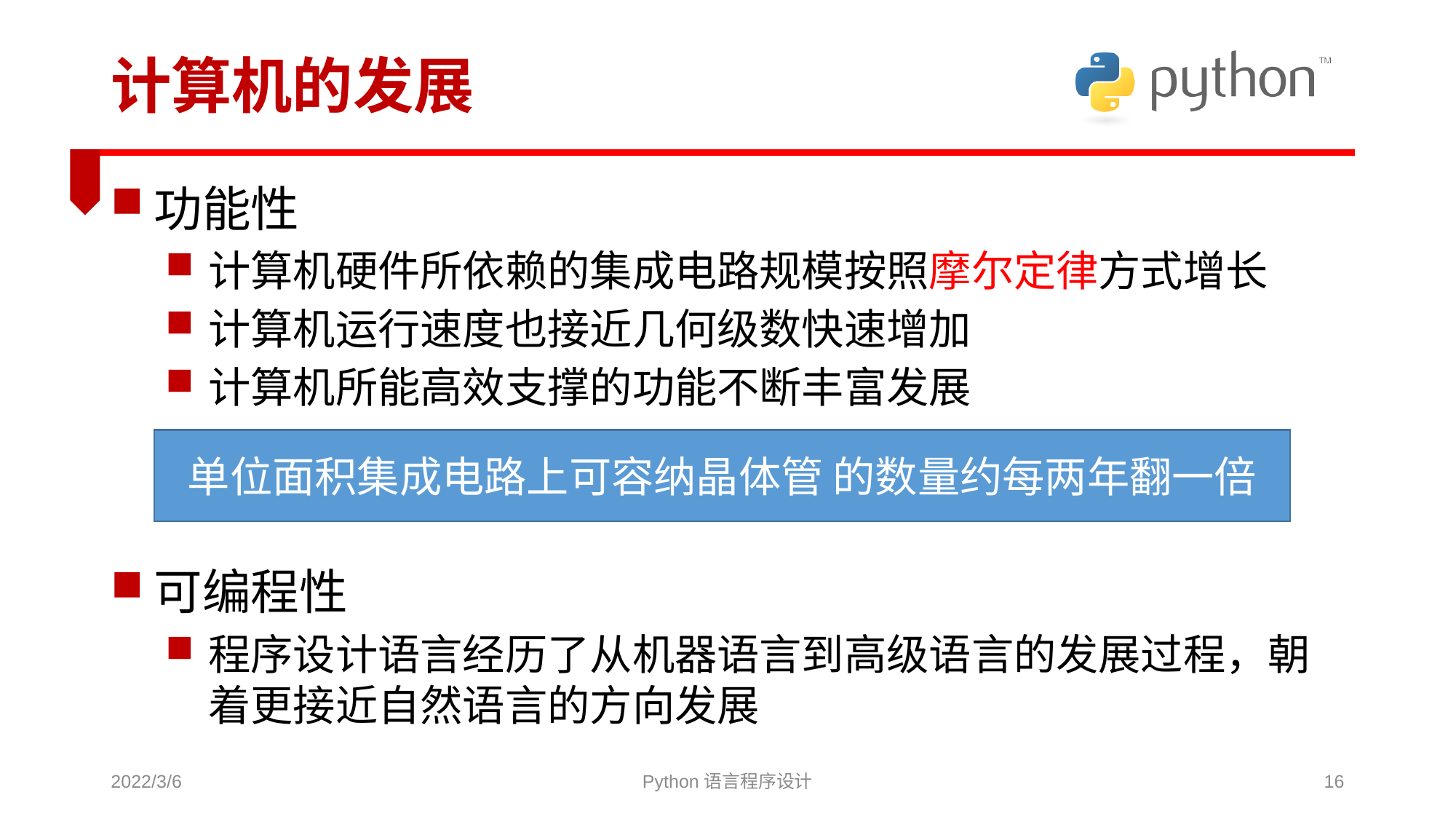

# 计算机的发展
功能性
计算机硬件所依赖的集成电路规模按照摩尔定律方式增长
计算机运行速度也接近几何级数快速增加
计算机所能高效支撑的功能不断丰富发展

可编程性
程序设计语言经历了从机器语言到高级语言的发展过程，朝着更接近自然语言的方向发展
单位面积集成电路上可容纳晶体管 的数量约每两年翻一倍
2022/3/6
Python语言程序设计
16